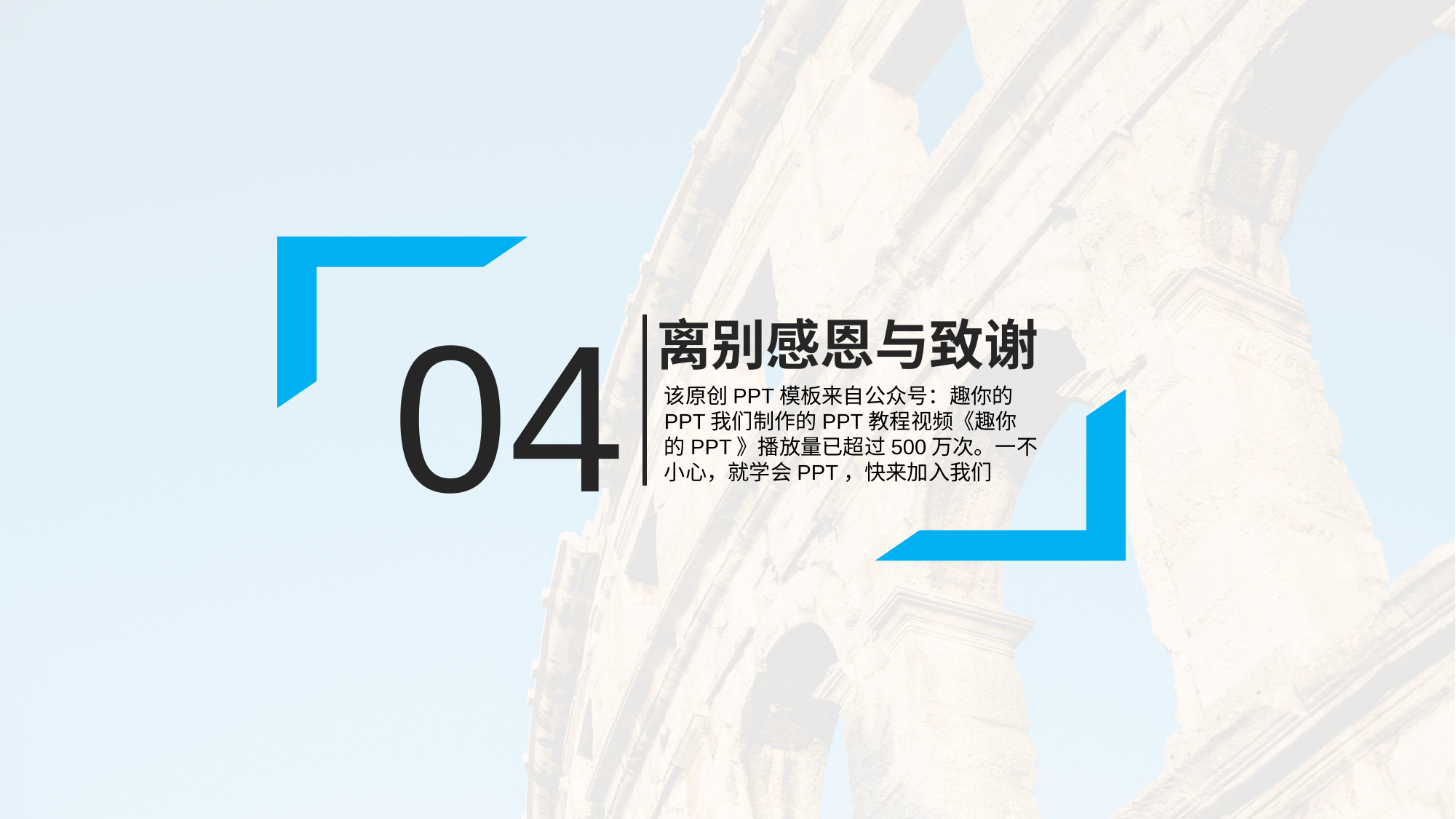

04
离别感恩与致谢
该原创PPT模板来自公众号：趣你的PPT我们制作的PPT教程视频《趣你的PPT》播放量已超过500万次。一不小心，就学会PPT，快来加入我们